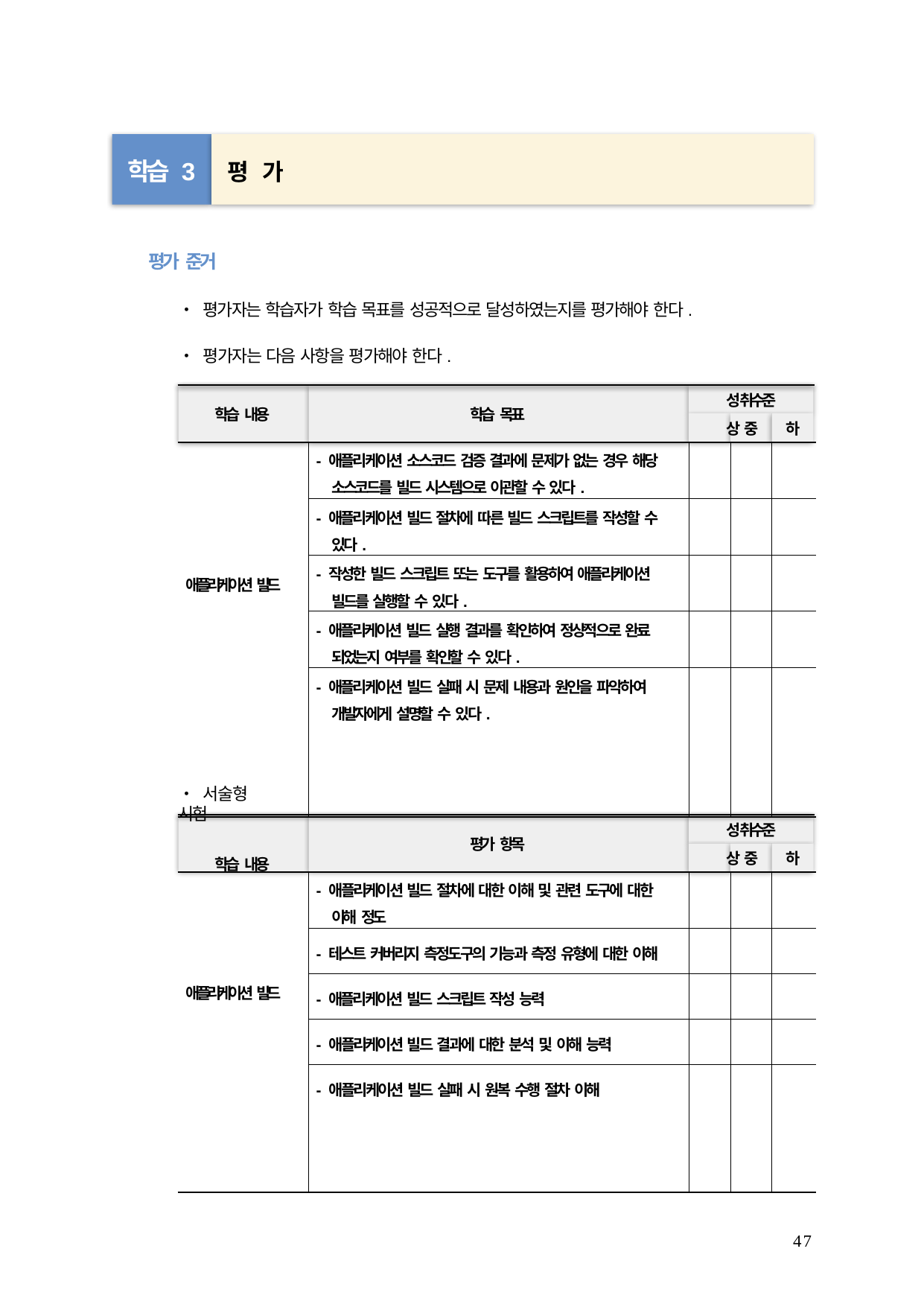

학습 3	평   가
평가 준거

• 평가자는 학습자가 학습 목표를 성공적으로 달성하였는지를 평가해야 한다.

• 평가자는 다음 사항을 평가해야 한다.

성취수준

상	중	하
학습 내용
학습 목표

| 애플리케이션 빌드 | - 애플리케이션 소스코드 검증 결과에 문제가 없는 경우 해당 소스코드를 빌드 시스템으로 이관할 수 있다. |  |  |  |
| --- | --- | --- | --- | --- |
|  | - 애플리케이션 빌드 절차에 따른 빌드 스크립트를 작성할 수 있다. |  |  |  |
|  | - 작성한 빌드 스크립트 또는 도구를 활용하여 애플리케이션 빌드를 실행할 수 있다. |  |  |  |
|  | - 애플리케이션 빌드 실행 결과를 확인하여 정상적으로 완료 되었는지 여부를 확인할 수 있다. |  |  |  |
|  | - 애플리케이션 빌드 실패 시 문제 내용과 원인을 파악하여 개발자에게 설명할 수 있다. |  |  |  |
• 서술형 시험

학습 내용

성취수준

상	중	하
평가 항목

| 애플리케이션 빌드 | - 애플리케이션 빌드 절차에 대한 이해 및 관련 도구에 대한 이해 정도 |  |  |  |
| --- | --- | --- | --- | --- |
|  | - 테스트 커버리지 측정도구의 기능과 측정 유형에 대한 이해 |  |  |  |
|  | - 애플리케이션 빌드 스크립트 작성 능력 |  |  |  |
|  | - 애플리케이션 빌드 결과에 대한 분석 및 이해 능력 |  |  |  |
|  | - 애플리케이션 빌드 실패 시 원복 수행 절차 이해 |  |  |  |
47